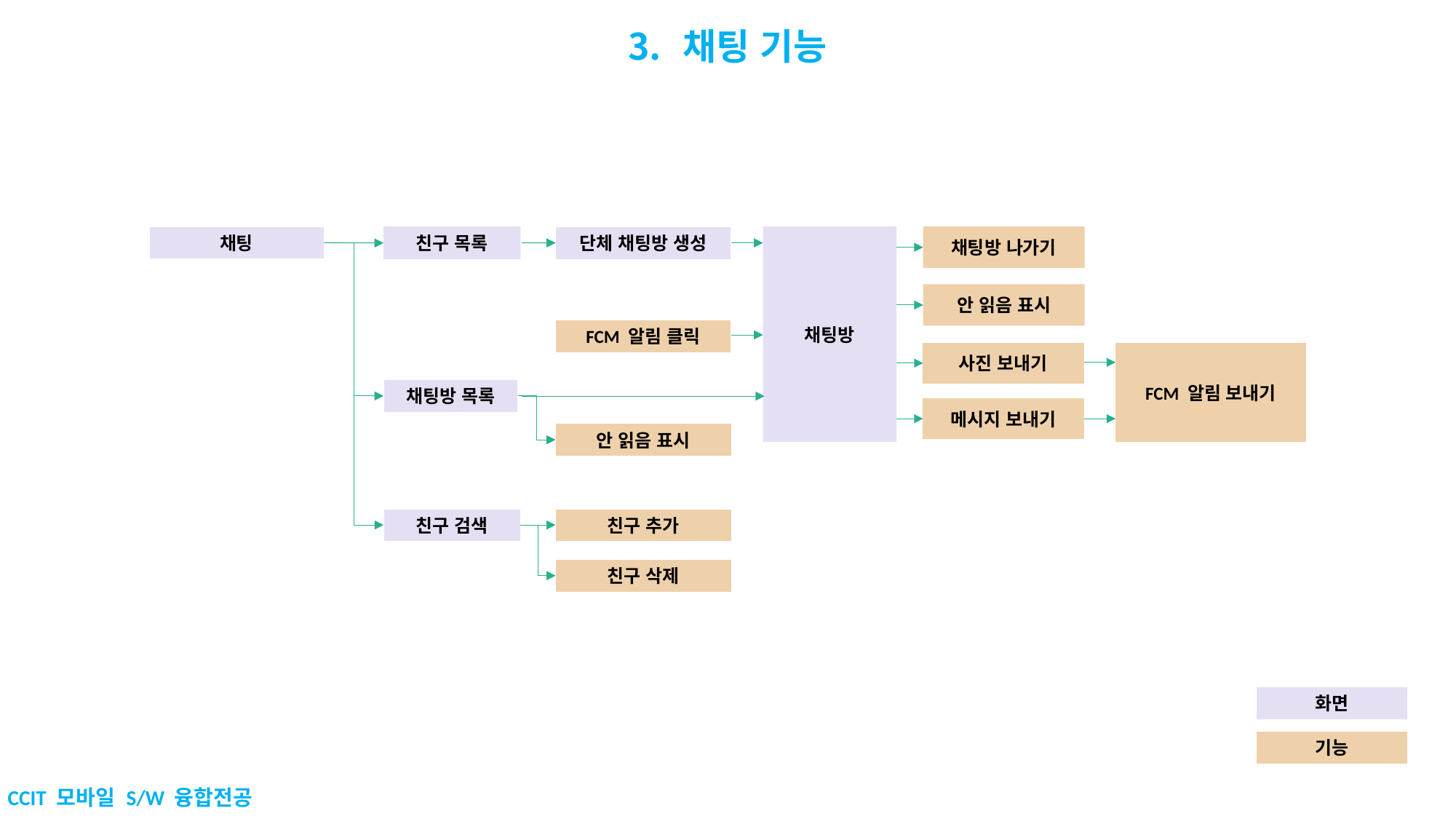

채팅 기능

채팅방
채팅방 나가기
채팅
친구 목록
단체 채팅방 생성
안 읽음 표시
FCM 알림 클릭
사진 보내기
FCM 알림 보내기
채팅방 목록
메시지 보내기
안 읽음 표시
친구 검색
친구 추가
친구 삭제
화면
기능
CCIT 모바일 S/W 융합전공